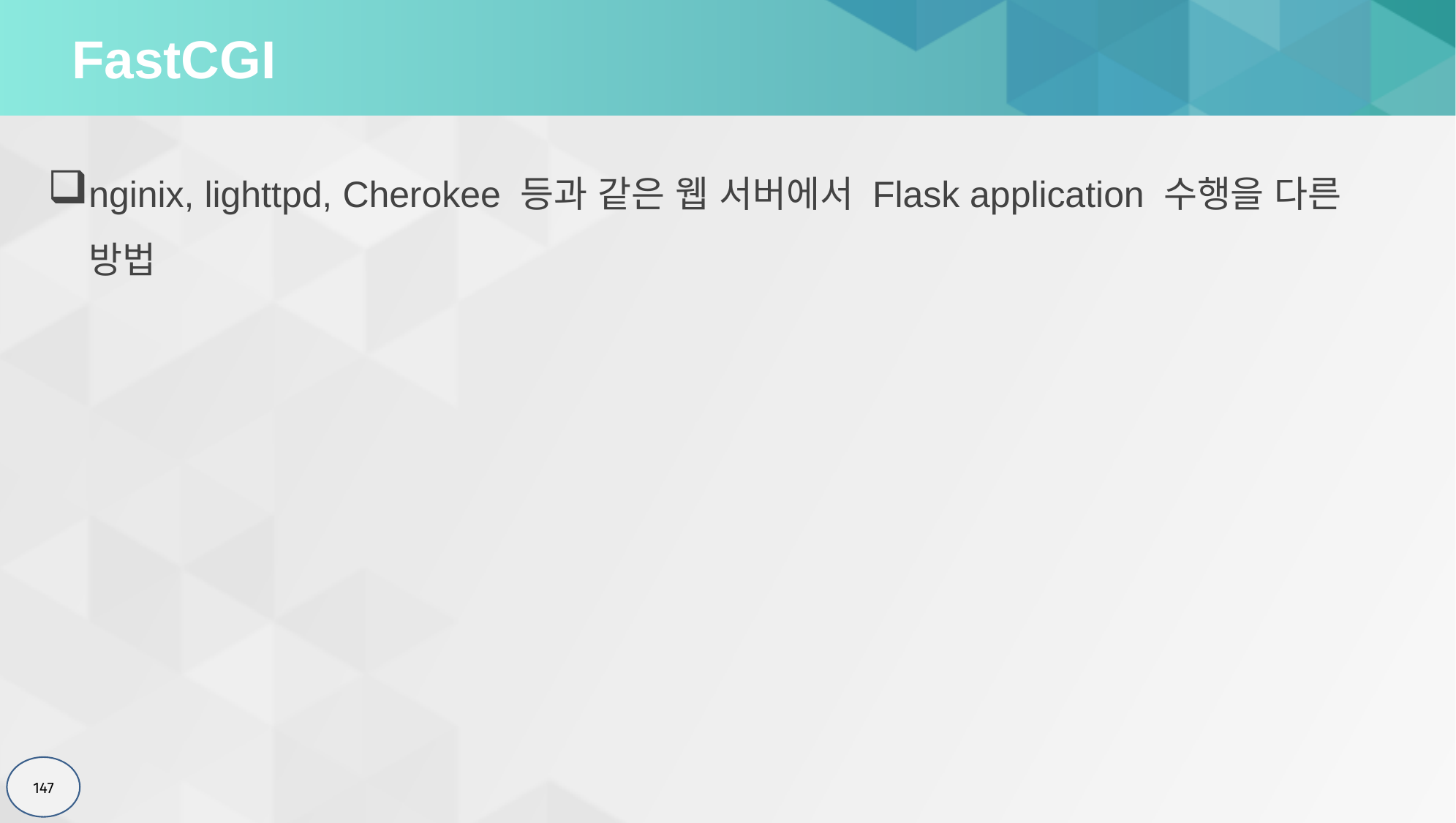

# FastCGI
nginix, lighttpd, Cherokee 등과 같은 웹 서버에서 Flask application 수행을 다른 방법